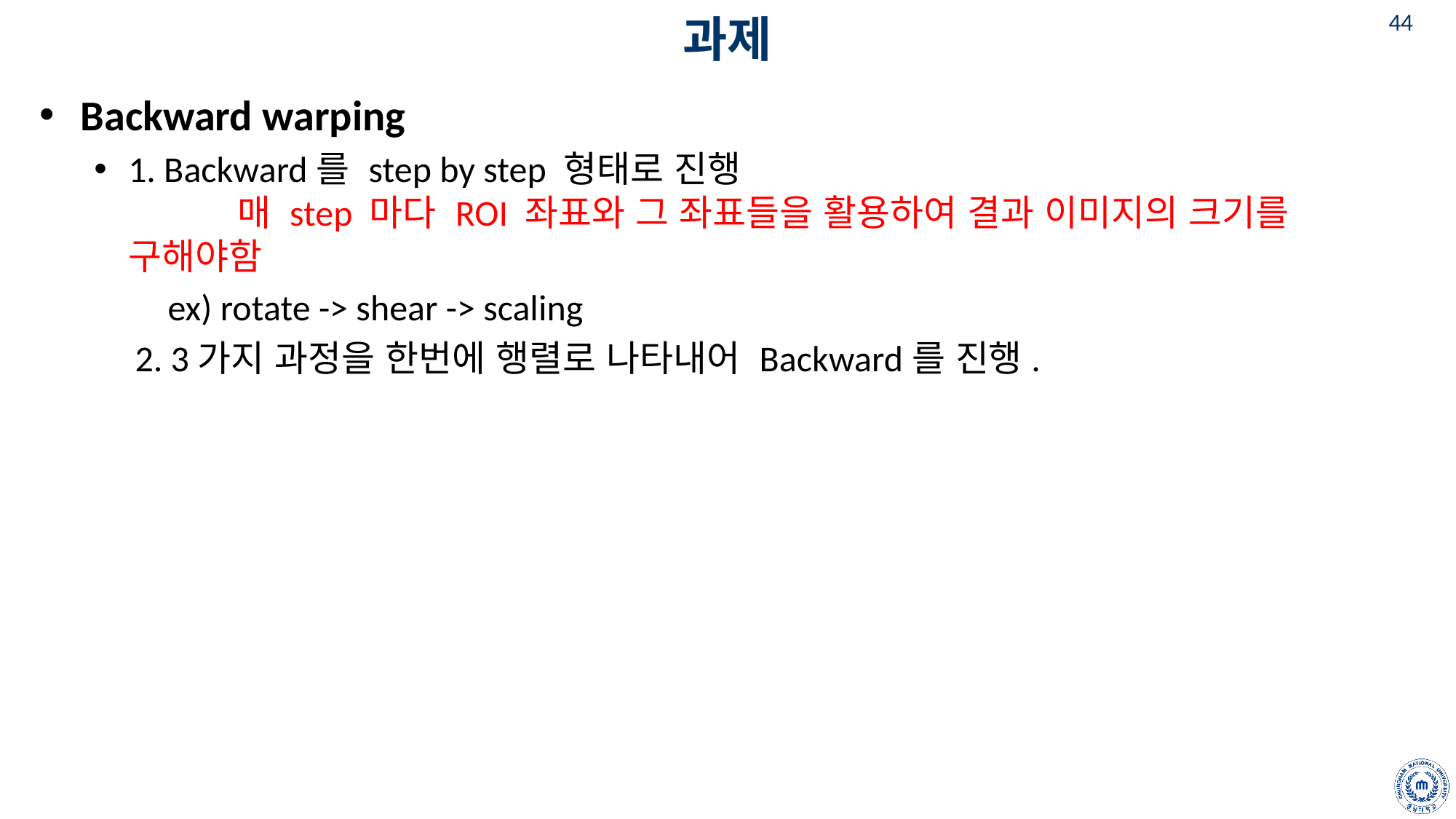

# 과제
Backward warping
1. Backward를 step by step 형태로 진행
	매 step 마다 ROI 좌표와 그 좌표들을 활용하여 결과 이미지의 크기를 구해야함
         ex) rotate -> shear -> scaling
     2. 3가지 과정을 한번에 행렬로 나타내어 Backward를 진행.